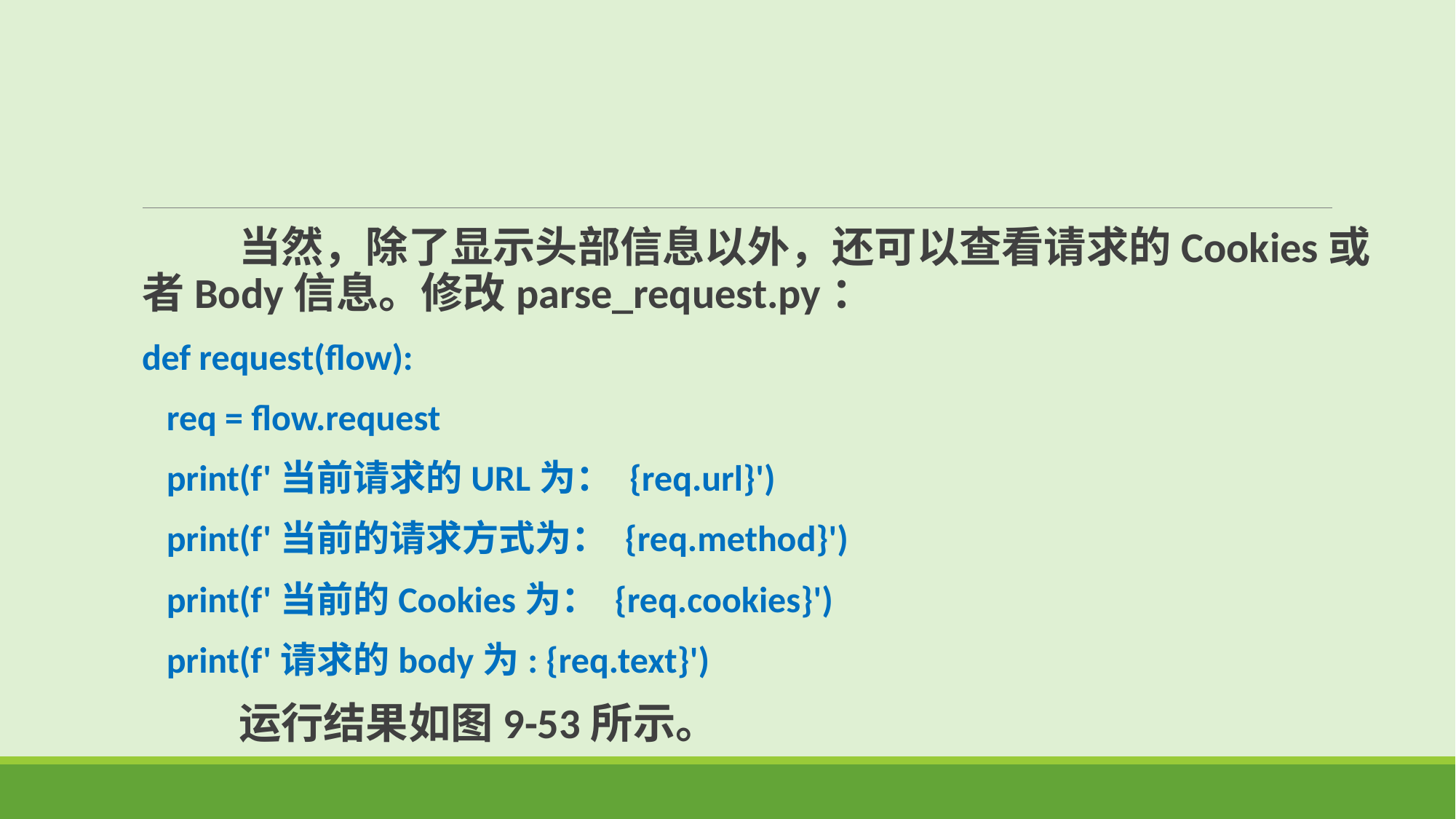

当然，除了显示头部信息以外，还可以查看请求的Cookies或者Body信息。修改parse_request.py：
def request(flow):
   req = flow.request
   print(f'当前请求的URL为： {req.url}')
   print(f'当前的请求方式为： {req.method}')
   print(f'当前的Cookies为： {req.cookies}')
   print(f'请求的body为: {req.text}')
         运行结果如图9-53所示。